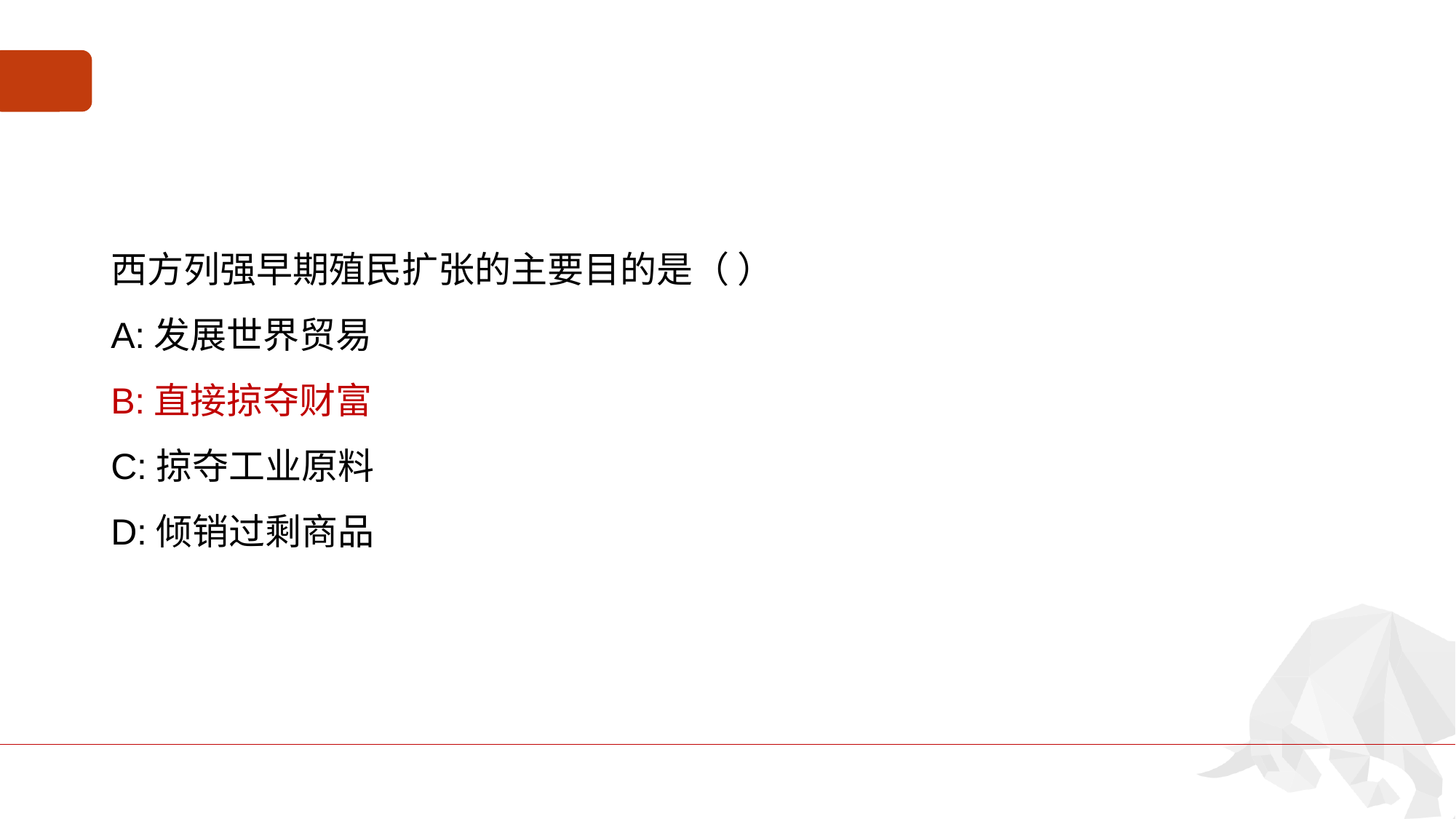

#
西方列强早期殖民扩张的主要目的是（ ）
A:发展世界贸易
B:直接掠夺财富
C:掠夺工业原料
D:倾销过剩商品